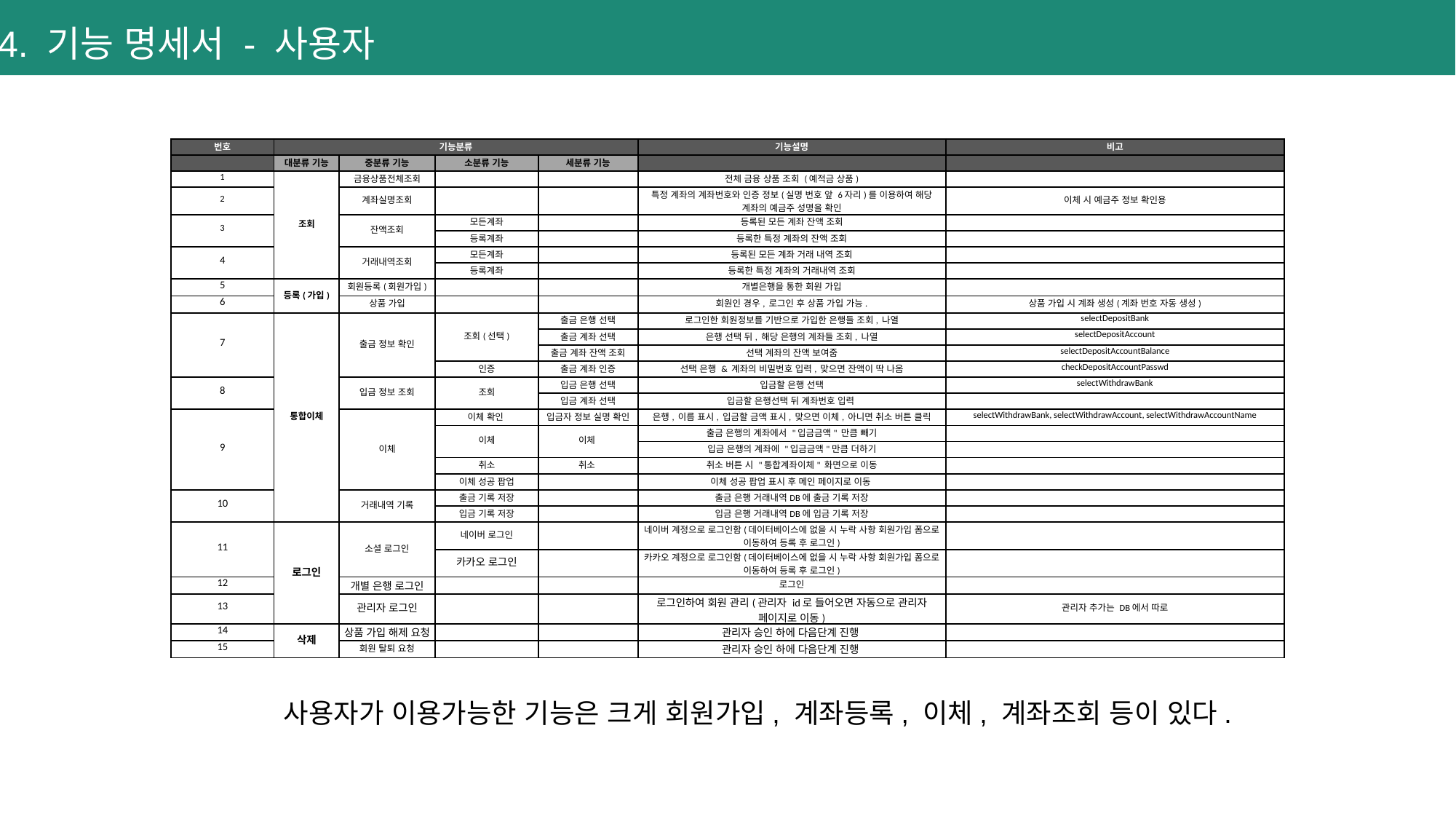

# 4. 기능 명세서 - 사용자

| 번호 | 기능분류 |  |  |  | 기능설명 | 비고 |
| --- | --- | --- | --- | --- | --- | --- |
|  | 대분류 기능 | 중분류 기능 | 소분류 기능 | 세분류 기능 |  |  |
| 1 | 조회 | 금융상품전체조회 |  |  | 전체 금융 상품 조회 (예적금 상품) |  |
| 2 |  | 계좌실명조회 |  |  | 특정 계좌의 계좌번호와 인증 정보(실명 번호 앞 6자리)를 이용하여 해당 계좌의 예금주 성명을 확인​ | 이체 시 예금주 정보 확인용 |
| 3 |  | 잔액조회 | 모든계좌 |  | 등록된 모든 계좌 잔액 조회​ |  |
|  |  |  | 등록계좌 |  | 등록한 특정 계좌의 잔액 조회 |  |
| 4 |  | 거래내역조회 | 모든계좌 |  | 등록된 모든 계좌 거래 내역 조회​ |  |
|  |  |  | 등록계좌 |  | 등록한 특정 계좌의 거래내역 조회​ |  |
| 5 | 등록(가입) | 회원등록(회원가입) |  |  | 개별은행을 통한 회원 가입 |  |
| 6 |  | 상품 가입 |  |  | 회원인 경우, 로그인 후 상품 가입 가능. | 상품 가입 시 계좌 생성(계좌 번호 자동 생성) |
| 7 | 통합이체 | 출금 정보 확인 | 조회(선택) | 출금 은행 선택 | 로그인한 회원정보를 기반으로 가입한 은행들 조회, 나열 | selectDepositBank |
|  |  |  |  | 출금 계좌 선택 | 은행 선택 뒤, 해당 은행의 계좌들 조회, 나열 | selectDepositAccount |
|  |  |  |  | 출금 계좌 잔액 조회 | 선택 계좌의 잔액 보여줌 | selectDepositAccountBalance |
|  |  |  | 인증 | 출금 계좌 인증 | 선택 은행 & 계좌의 비밀번호 입력, 맞으면 잔액이 딱 나옴 | checkDepositAccountPasswd |
| 8 |  | 입금 정보 조회 | 조회 | 입금 은행 선택 | 입금할 은행 선택 | selectWithdrawBank |
|  |  |  |  | 입금 계좌 선택 | 입금할 은행선택 뒤 계좌번호 입력 |  |
| 9 |  | 이체 | 이체 확인 | 입금자 정보 실명 확인 | 은행, 이름 표시, 입금할 금액 표시, 맞으면 이체, 아니면 취소 버튼 클릭 | selectWithdrawBank, selectWithdrawAccount, selectWithdrawAccountName |
|  |  |  | 이체 | 이체 | 출금 은행의 계좌에서 "입금금액" 만큼 빼기 |  |
|  |  |  |  |  | 입금 은행의 계좌에 "입금금액"만큼 더하기 |  |
|  |  |  | 취소 | 취소 | 취소 버튼 시 "통합계좌이체" 화면으로 이동 |  |
|  |  |  | 이체 성공 팝업 |  | 이체 성공 팝업 표시 후 메인 페이지로 이동 |  |
| 10 |  | 거래내역 기록 | 출금 기록 저장 |  | 출금 은행 거래내역DB에 출금 기록 저장 |  |
|  |  |  | 입금 기록 저장 |  | 입금 은행 거래내역DB에 입금 기록 저장 |  |
| 11 | 로그인 | 소셜 로그인 | 네이버 로그인 |  | 네이버 계정으로 로그인함(데이터베이스에 없을 시 누락 사항 회원가입 폼으로 이동하여 등록 후 로그인) |  |
|  |  |  | 카카오 로그인 |  | 카카오 계정으로 로그인함(데이터베이스에 없을 시 누락 사항 회원가입 폼으로 이동하여 등록 후 로그인) |  |
| 12 |  | 개별 은행 로그인 |  |  | 로그인 |  |
| 13 |  | 관리자 로그인 |  |  | 로그인하여 회원 관리(관리자 id로 들어오면 자동으로 관리자 페이지로 이동) | 관리자 추가는 DB에서 따로 |
| 14 | 삭제 | 상품 가입 해제 요청 |  |  | 관리자 승인 하에 다음단계 진행 |  |
| 15 |  | 회원 탈퇴 요청 |  |  | 관리자 승인 하에 다음단계 진행 |  |
사용자가 이용가능한 기능은 크게 회원가입, 계좌등록, 이체, 계좌조회 등이 있다.